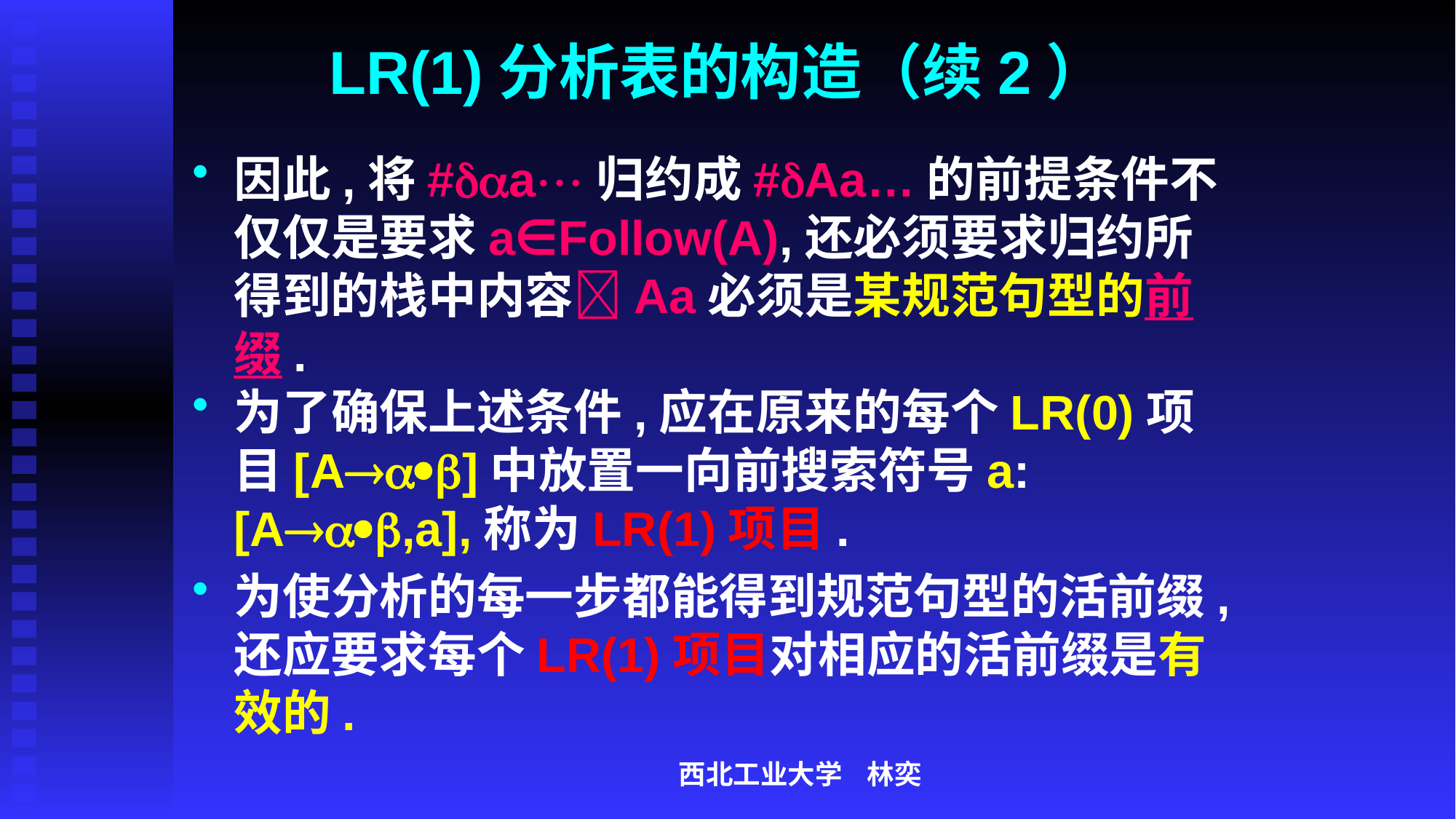

# LR(1)分析表的构造（续2）
因此,将#δαa…归约成#δAa…的前提条件不仅仅是要求a∈Follow(A),还必须要求归约所得到的栈中内容δAa必须是某规范句型的前缀.
为了确保上述条件,应在原来的每个LR(0)项目[A→α•β]中放置一向前搜索符号a: [A→α•β,a],称为LR(1)项目.
为使分析的每一步都能得到规范句型的活前缀,还应要求每个LR(1)项目对相应的活前缀是有效的.

西北工业大学    林奕
93